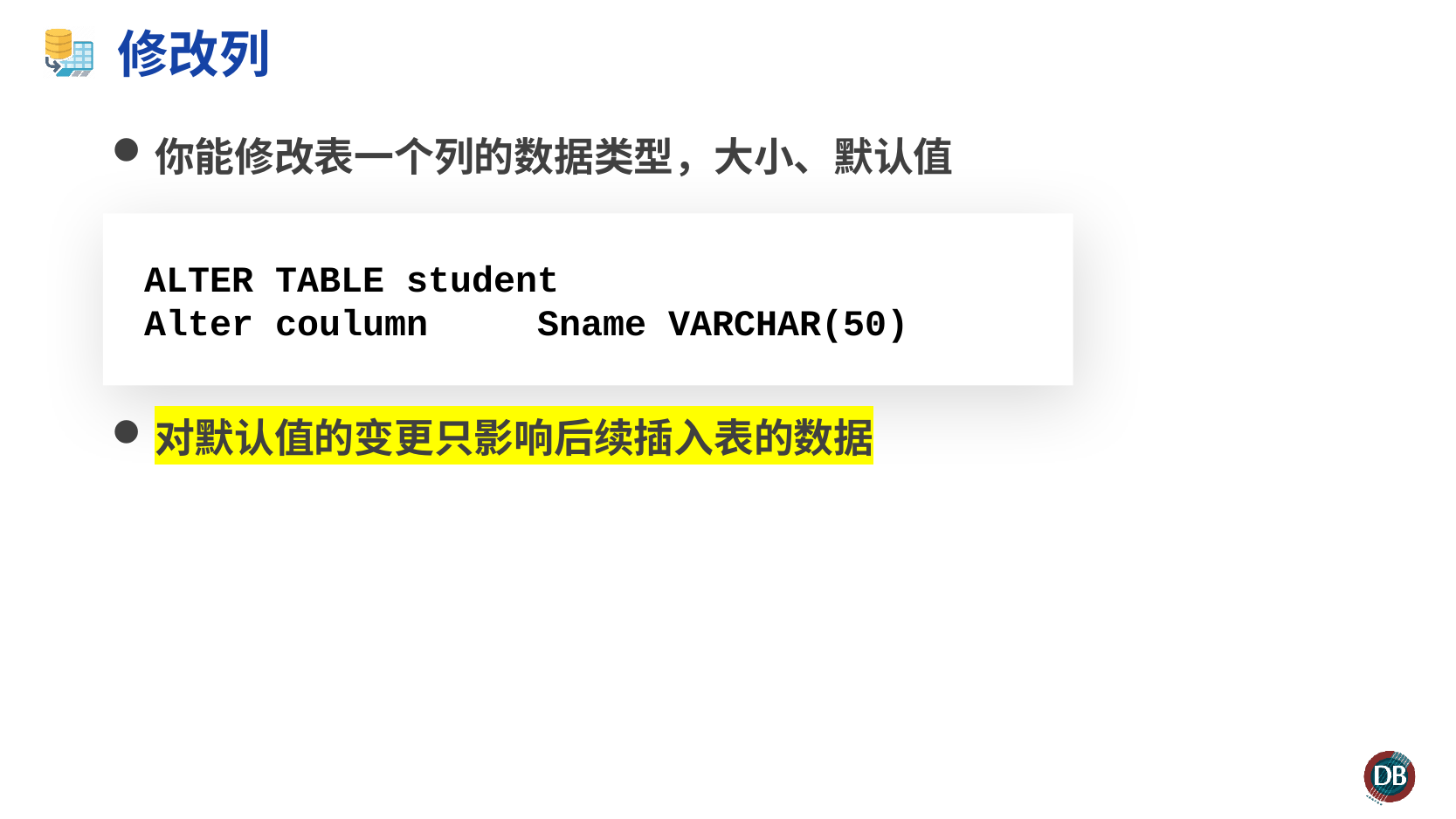

# 修改列
你能修改表一个列的数据类型，大小、默认值

对默认值的变更只影响后续插入表的数据

ALTER TABLE	student
Alter coulumn	Sname VARCHAR(50)